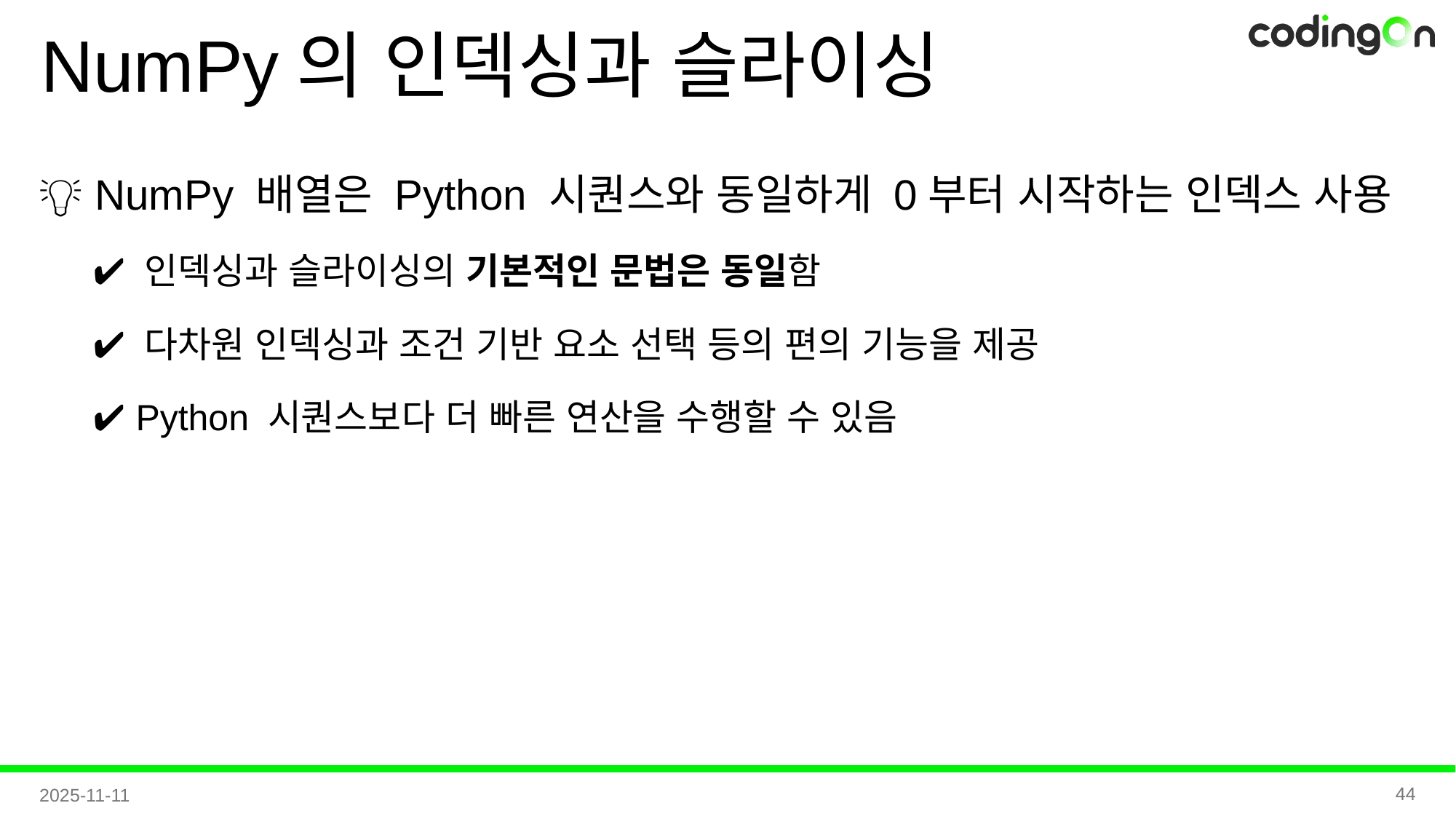

# NumPy의 인덱싱과 슬라이싱
💡 NumPy 배열은 Python 시퀀스와 동일하게 0부터 시작하는 인덱스 사용
✔️ 인덱싱과 슬라이싱의 기본적인 문법은 동일함
✔️ 다차원 인덱싱과 조건 기반 요소 선택 등의 편의 기능을 제공
✔️ Python 시퀀스보다 더 빠른 연산을 수행할 수 있음
44
2025-11-11